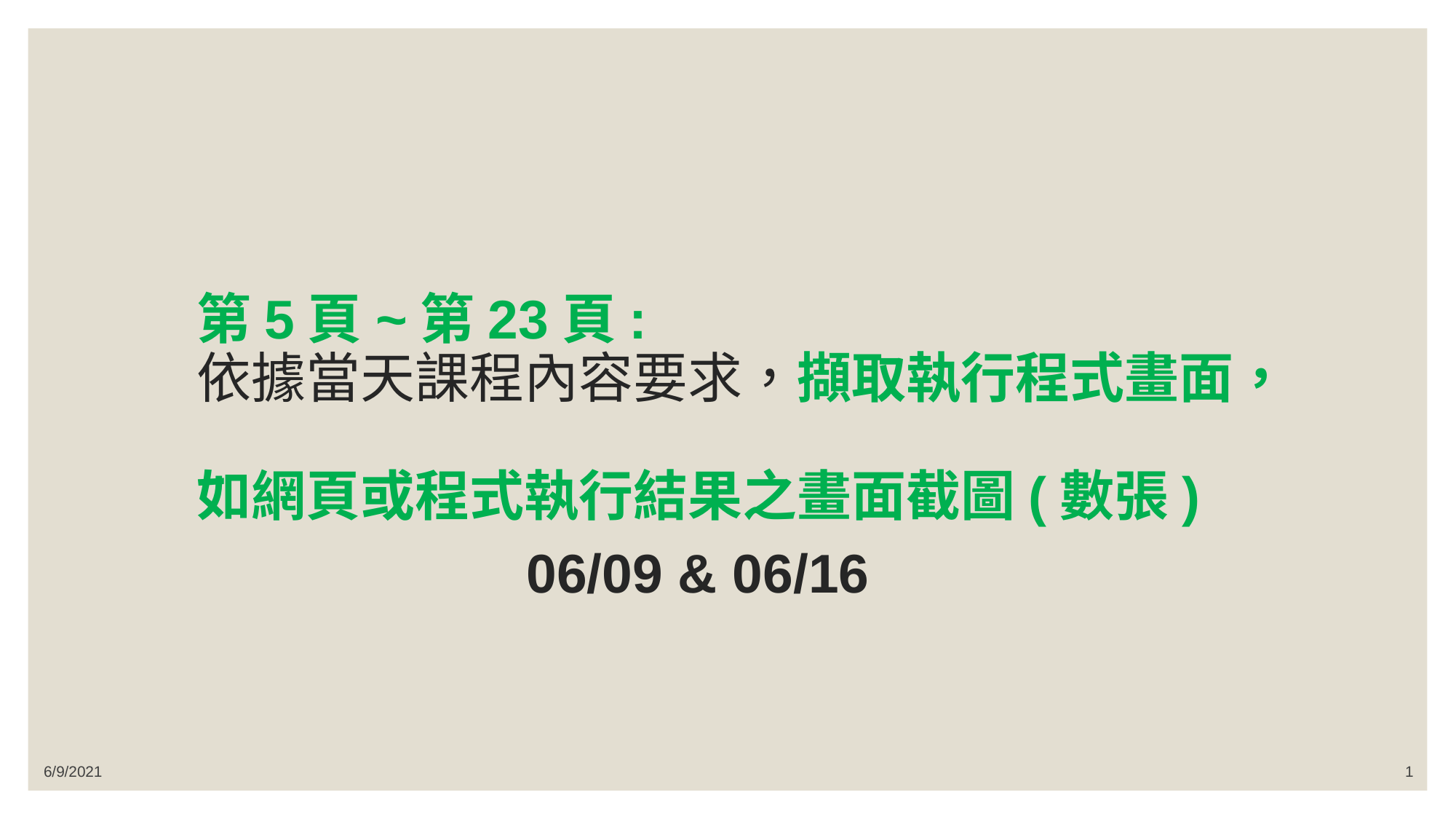

# 第5頁~第23頁:  依據當天課程內容要求，擷取執行程式畫面， 如網頁或程式執行結果之畫面截圖(數張)
06/09 & 06/16
6/9/2021
1